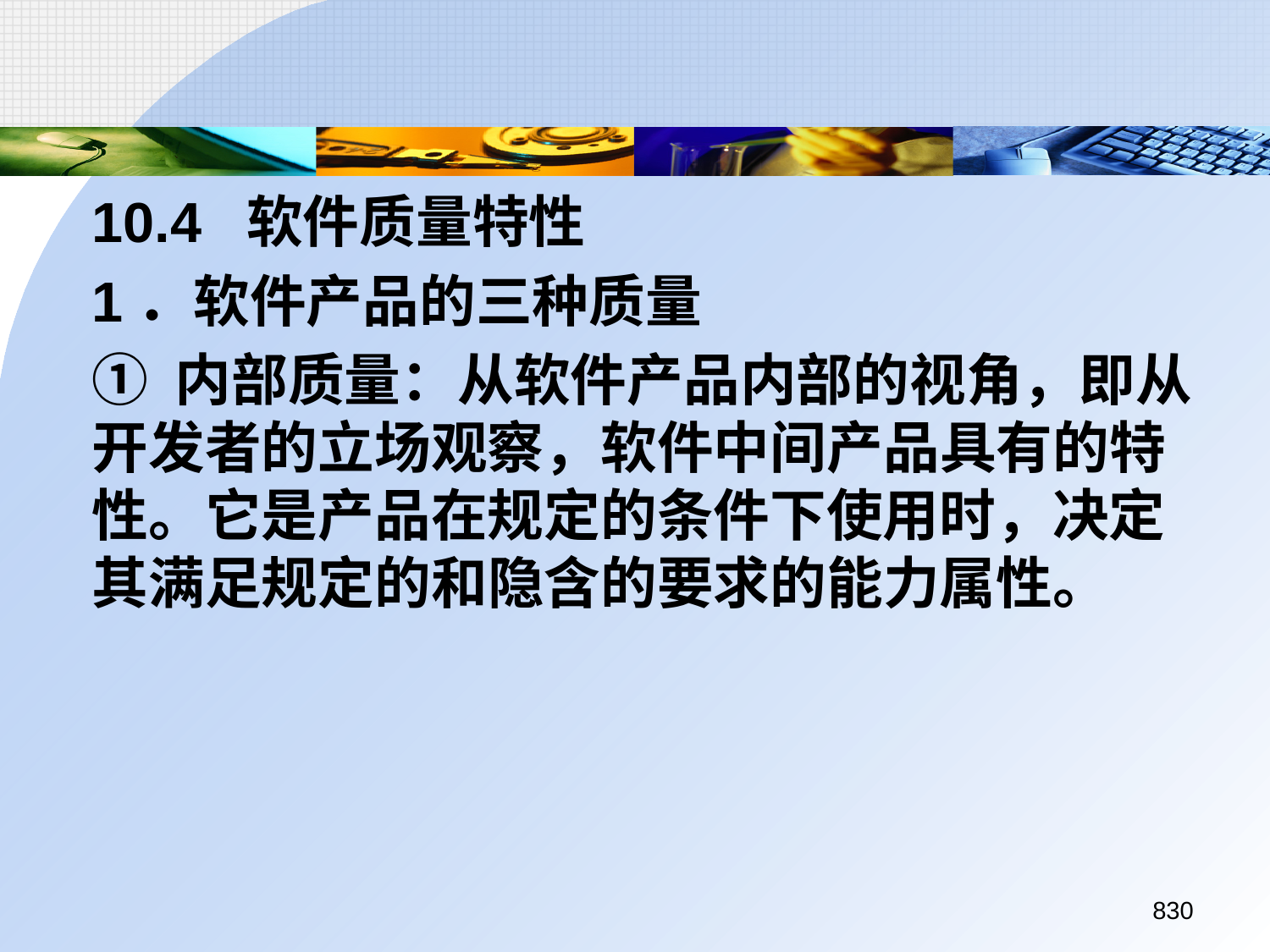

10.4  软件质量特性
	1．软件产品的三种质量
	① 内部质量：从软件产品内部的视角，即从开发者的立场观察，软件中间产品具有的特性。它是产品在规定的条件下使用时，决定其满足规定的和隐含的要求的能力属性。
830